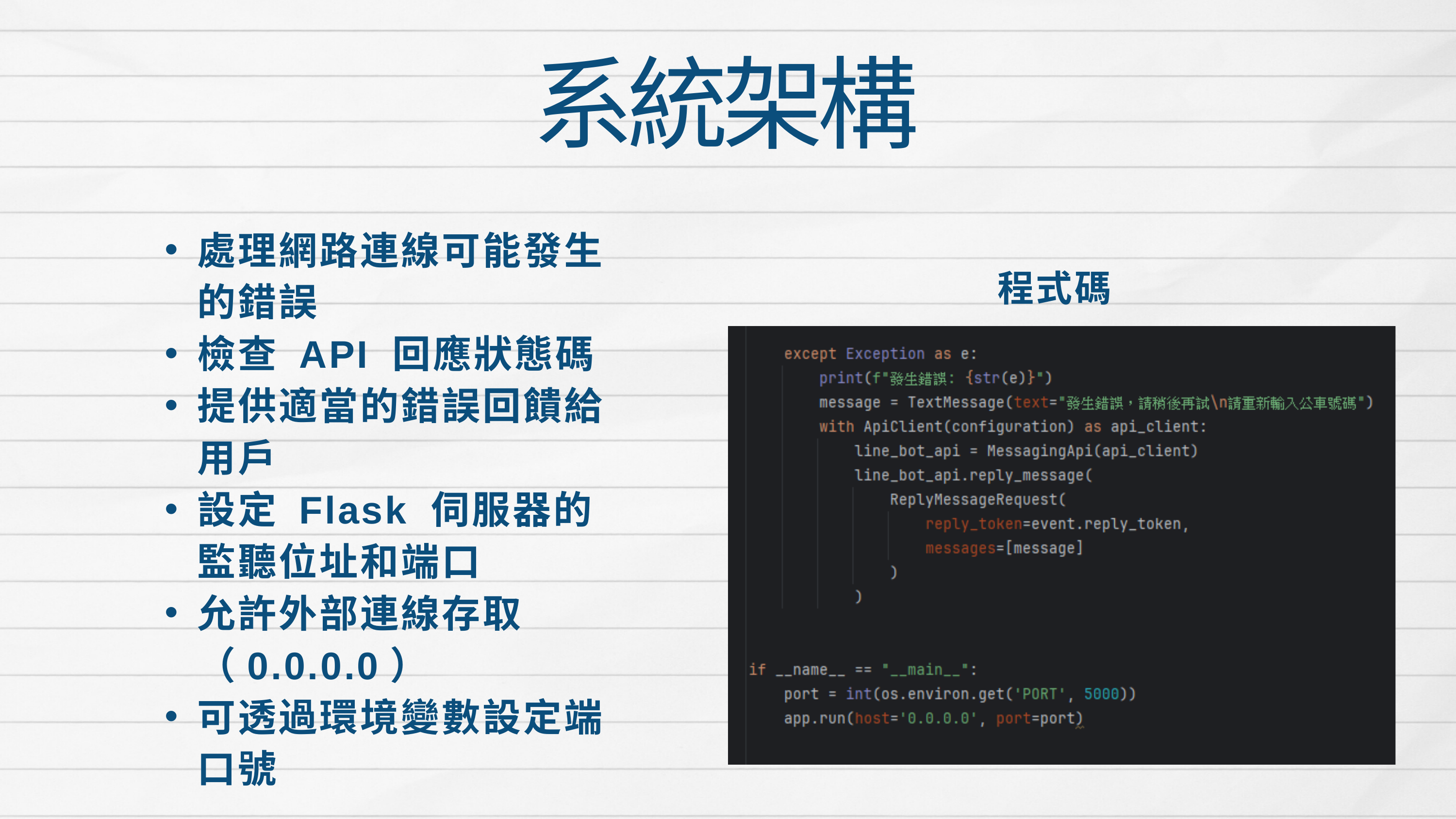

系統架構
處理網路連線可能發生的錯誤
檢查 API 回應狀態碼
提供適當的錯誤回饋給用戶
設定 Flask 伺服器的監聽位址和端口
允許外部連線存取（0.0.0.0）
可透過環境變數設定端口號

程式碼